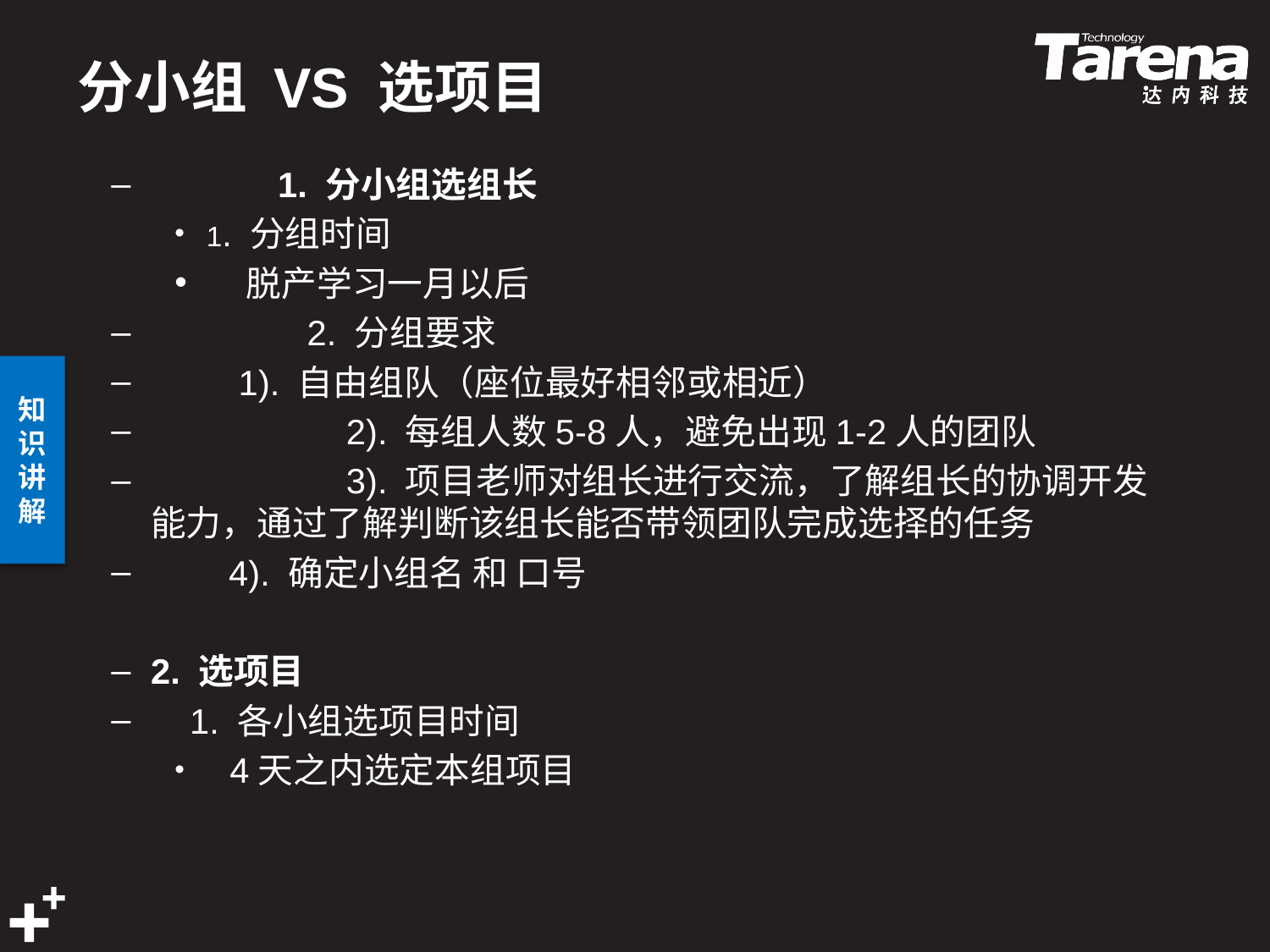

# 分小组 VS 选项目
	1. 分小组选组长
1. 分组时间
    脱产学习一月以后
	   2. 分组要求
         1). 自由组队（座位最好相邻或相近）
	       2). 每组人数5-8人，避免出现1-2人的团队
	       3). 项目老师对组长进行交流，了解组长的协调开发能力，通过了解判断该组长能否带领团队完成选择的任务
        4). 确定小组名 和 口号

2. 选项目
    1. 各小组选项目时间
   4天之内选定本组项目